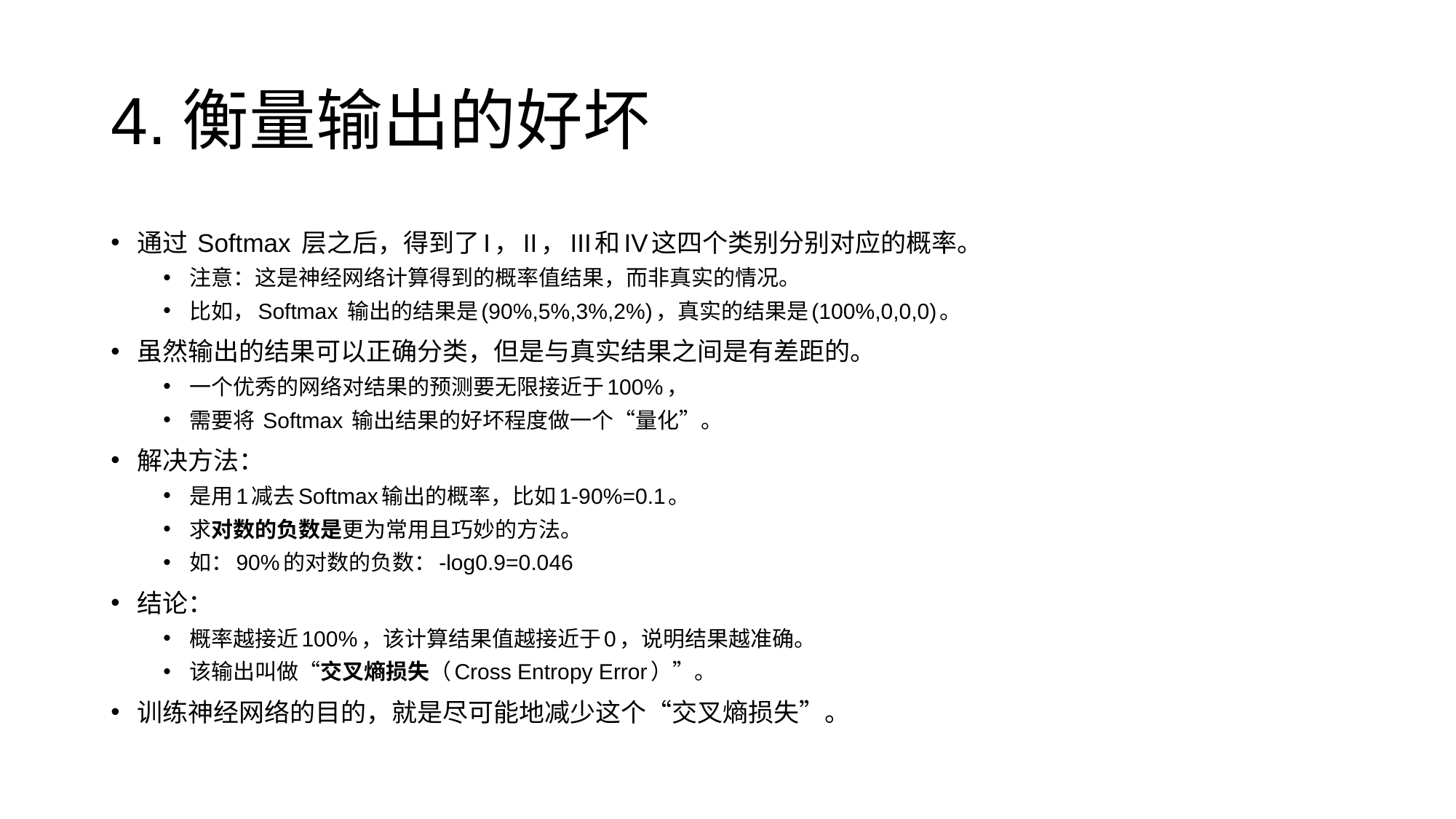

# 4.衡量输出的好坏
通过 Softmax 层之后，得到了I，II，III和IV这四个类别分别对应的概率。
注意：这是神经网络计算得到的概率值结果，而非真实的情况。
比如，Softmax 输出的结果是(90%,5%,3%,2%)，真实的结果是(100%,0,0,0)。
虽然输出的结果可以正确分类，但是与真实结果之间是有差距的。
一个优秀的网络对结果的预测要无限接近于100%，
需要将 Softmax 输出结果的好坏程度做一个“量化”。
解决方法：
是用1减去Softmax输出的概率，比如1-90%=0.1。
求对数的负数是更为常用且巧妙的方法。
如：90%的对数的负数：-log0.9=0.046
结论：
概率越接近100%，该计算结果值越接近于0，说明结果越准确。
该输出叫做“交叉熵损失（Cross Entropy Error）”。
训练神经网络的目的，就是尽可能地减少这个“交叉熵损失”。